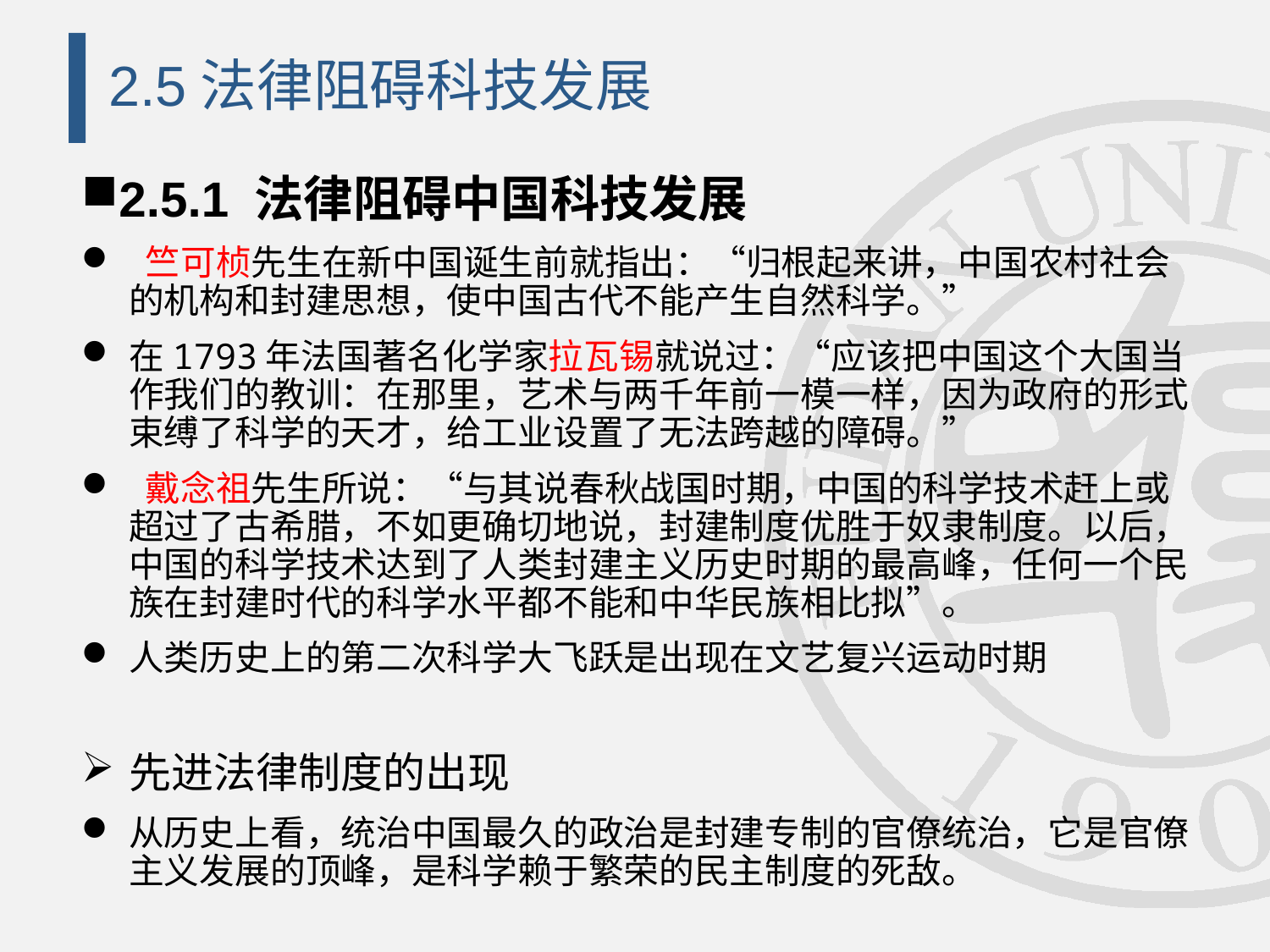

# 2.5法律阻碍科技发展
2.5.1 法律阻碍中国科技发展
 竺可桢先生在新中国诞生前就指出：“归根起来讲，中国农村社会的机构和封建思想，使中国古代不能产生自然科学。”
在1793年法国著名化学家拉瓦锡就说过：“应该把中国这个大国当作我们的教训：在那里，艺术与两千年前一模一样，因为政府的形式束缚了科学的天才，给工业设置了无法跨越的障碍。”
 戴念祖先生所说：“与其说春秋战国时期，中国的科学技术赶上或超过了古希腊，不如更确切地说，封建制度优胜于奴隶制度。以后，中国的科学技术达到了人类封建主义历史时期的最高峰，任何一个民族在封建时代的科学水平都不能和中华民族相比拟”。
人类历史上的第二次科学大飞跃是出现在文艺复兴运动时期

先进法律制度的出现
从历史上看，统治中国最久的政治是封建专制的官僚统治，它是官僚主义发展的顶峰，是科学赖于繁荣的民主制度的死敌。